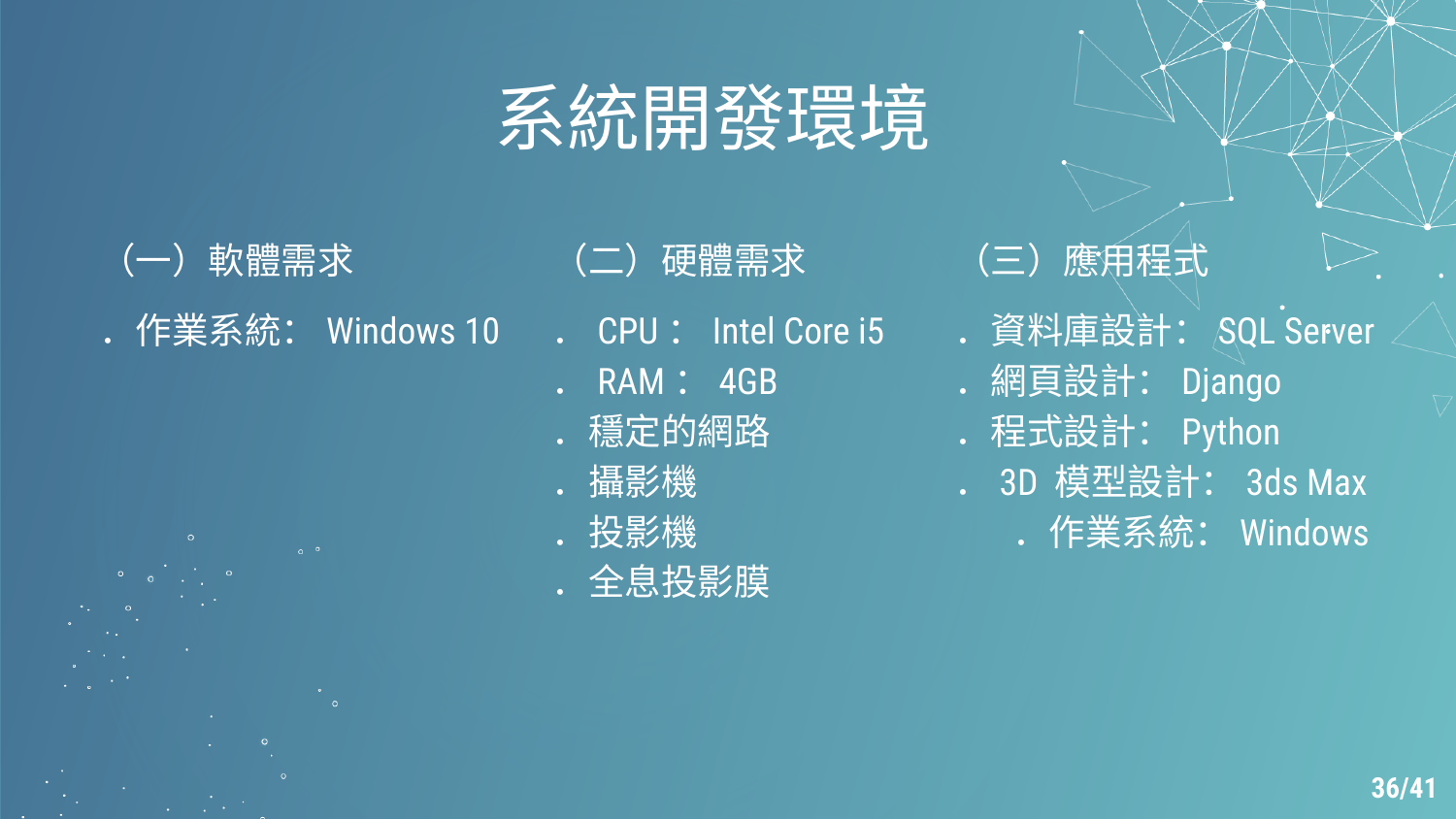

# 系統開發環境
（一）軟體需求
．作業系統：Windows 10
（二）硬體需求
．CPU：Intel Core i5
．RAM：4GB
．穩定的網路
．攝影機
．投影機
．全息投影膜
（三）應用程式
．資料庫設計：SQL Server
．網頁設計：Django
．程式設計：Python
．3D 模型設計：3ds Max        ．作業系統：Windows
36/41